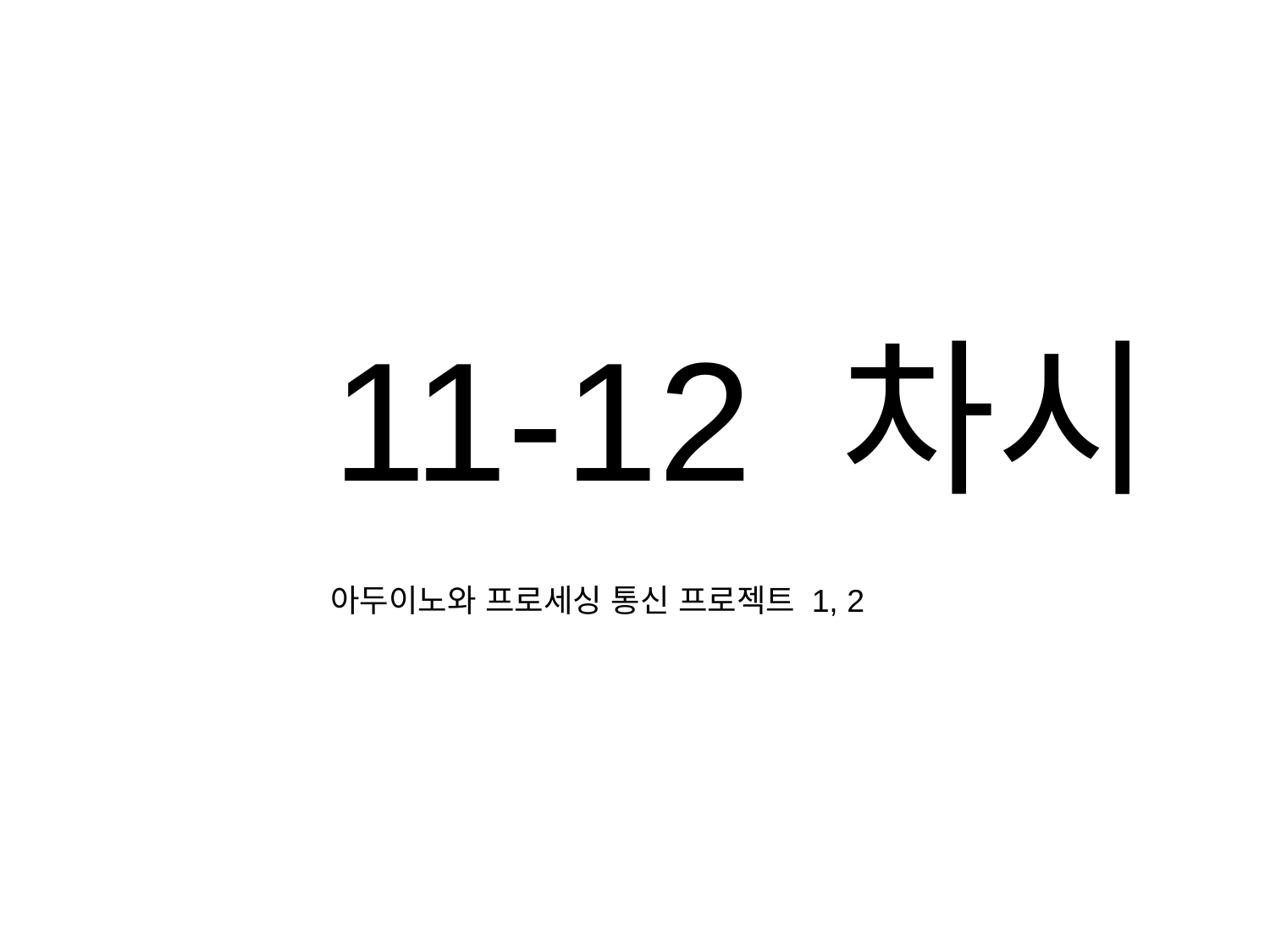

11-12 차시
아두이노와 프로세싱 통신 프로젝트 1, 2